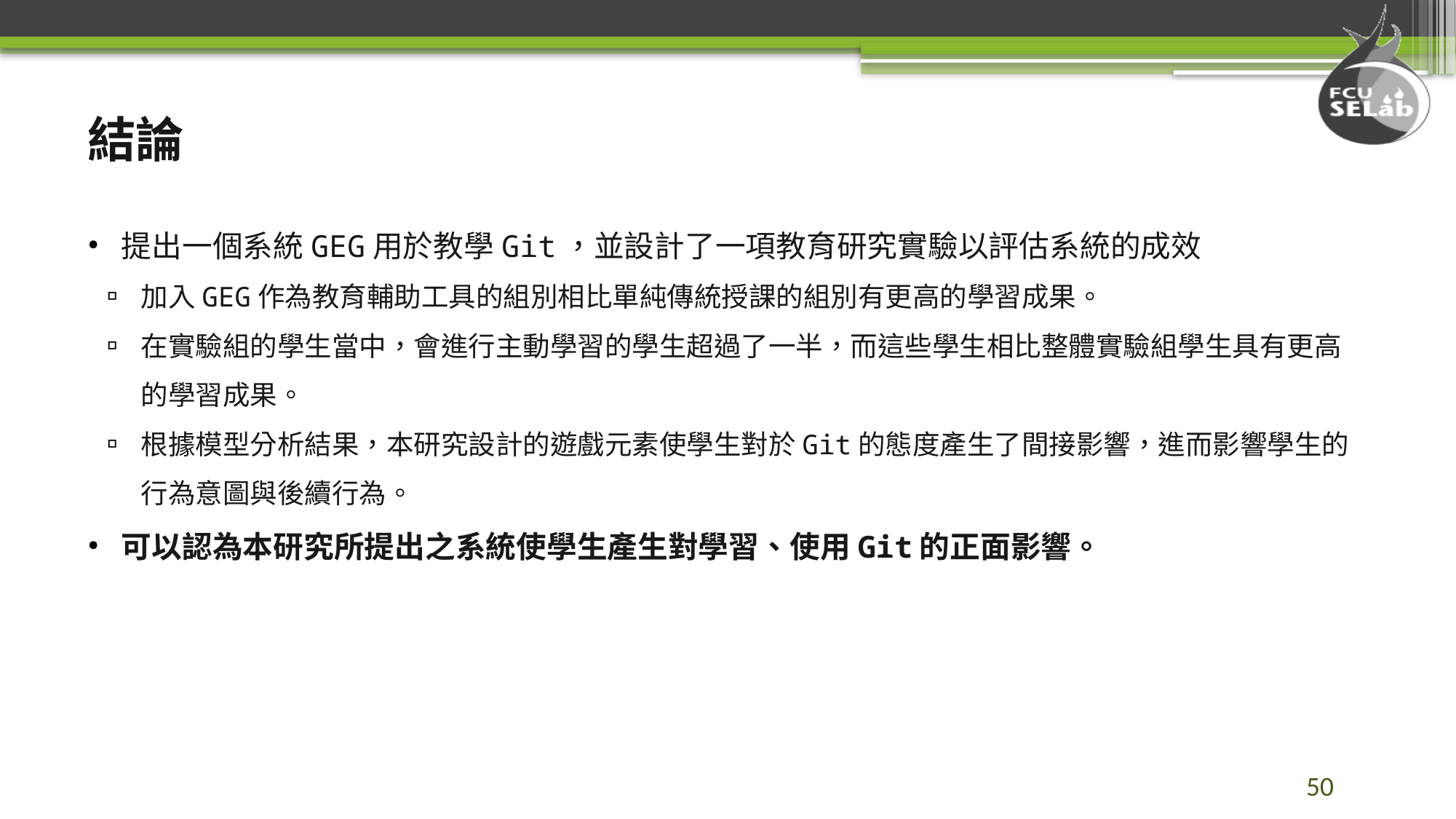

# 結論
提出一個系統GEG用於教學Git，並設計了一項教育研究實驗以評估系統的成效
加入GEG作為教育輔助工具的組別相比單純傳統授課的組別有更高的學習成果。
在實驗組的學生當中，會進行主動學習的學生超過了一半，而這些學生相比整體實驗組學生具有更高的學習成果。
根據模型分析結果，本研究設計的遊戲元素使學生對於Git的態度產生了間接影響，進而影響學生的行為意圖與後續行為。
可以認為本研究所提出之系統使學生產生對學習、使用Git的正面影響。
50